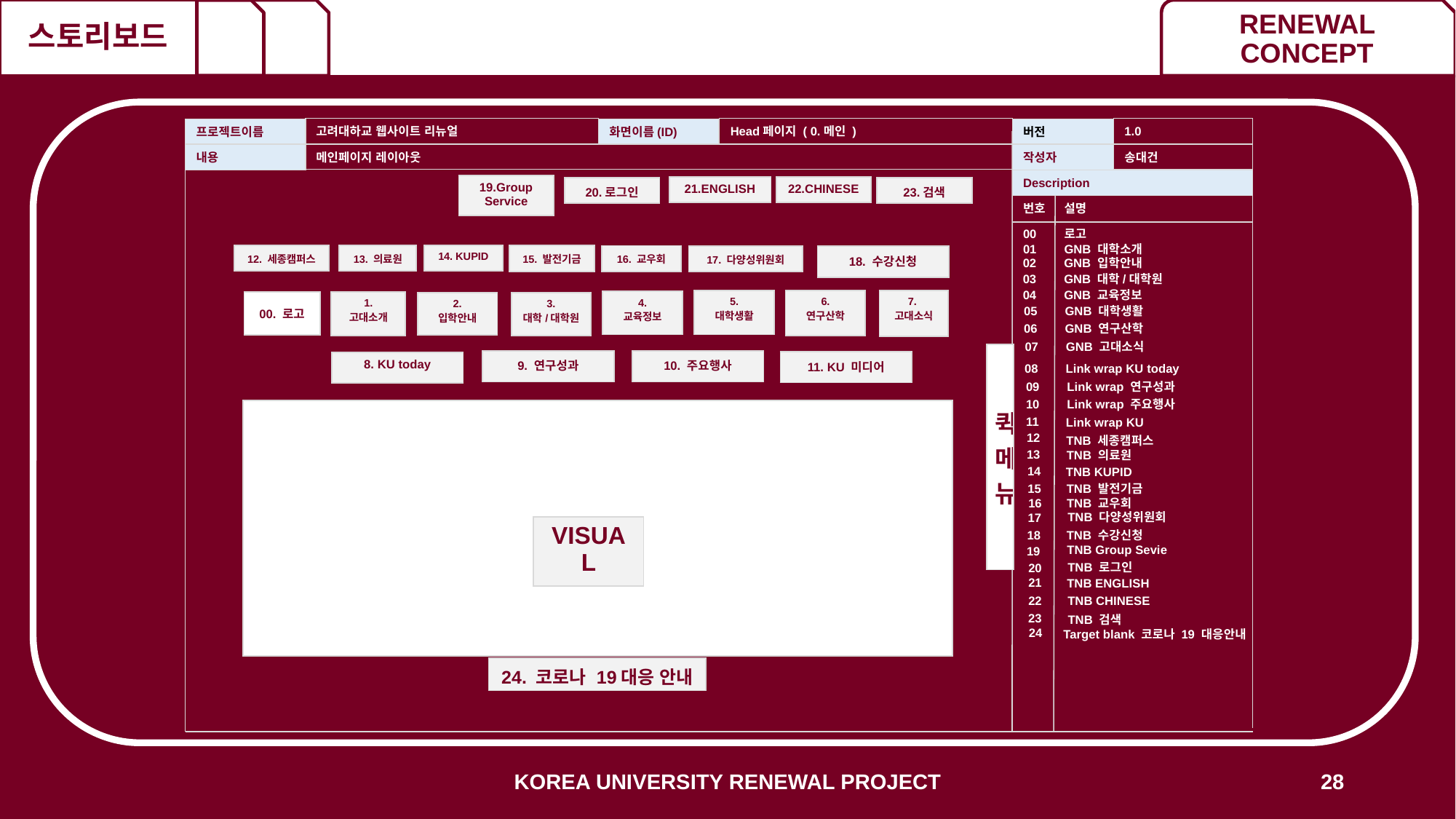

# 스토리보드
프로젝트이름
고려대하교 웹사이트 리뉴얼
화면이름(ID)
Head페이지 ( 0.메인 )
버전
1.0
내용
메인페이지 레이아웃 1-1
작성자
송대건
Description
| 19.Group Service |
| --- |
| 21.ENGLISH |
| --- |
| 22.CHINESE |
| --- |
| 20.로그인 |
| --- |
| 23.검색 |
| --- |
번호
설명
00
로고
01
GNB 대학소개
| 15. 발전기금 |
| --- |
| 12. 세종캠퍼스 |
| --- |
| 13. 의료원 |
| --- |
| 14. KUPID |
| --- |
| 16. 교우회 |
| --- |
| 17. 다양성위원회 |
| --- |
| 18. 수강신청 |
| --- |
02
GNB 입학안내
03
GNB 대학/대학원
04
GNB 교육정보
| 5. 대학생활 |
| --- |
| 7. 고대소식 |
| --- |
| 6. 연구산학 |
| --- |
| 4. 교육정보 |
| --- |
| 00. 로고 |
| --- |
| 1. 고대소개 |
| --- |
| 3. 대학/대학원 |
| --- |
| 2. 입학안내 |
| --- |
05
GNB 대학생활
06
GNB 연구산학
07
GNB 고대소식
| 퀵 메 뉴 |
| --- |
| 9. 연구성과 |
| --- |
| 10. 주요행사 |
| --- |
| 11. KU 미디어 |
| --- |
| 8. KU today |
| --- |
08
Link wrap KU today
09
Link wrap 연구성과
10
Link wrap 주요행사
|  |
| --- |
11
Link wrap KU
12
TNB 세종캠퍼스
13
TNB 의료원
14
TNB KUPID
TNB 발전기금
15
TNB 교우회
16
TNB 다양성위원회
17
| VISUAL |
| --- |
TNB 수강신청
18
TNB Group Sevie
19
TNB 로그인
20
21
TNB ENGLISH
22
TNB CHINESE
23
TNB 검색
24
Target blank 코로나 19 대응안내
| 24. 코로나 19대응 안내 |
| --- |
KOREA UNIVERSITY RENEWAL PROJECT
28